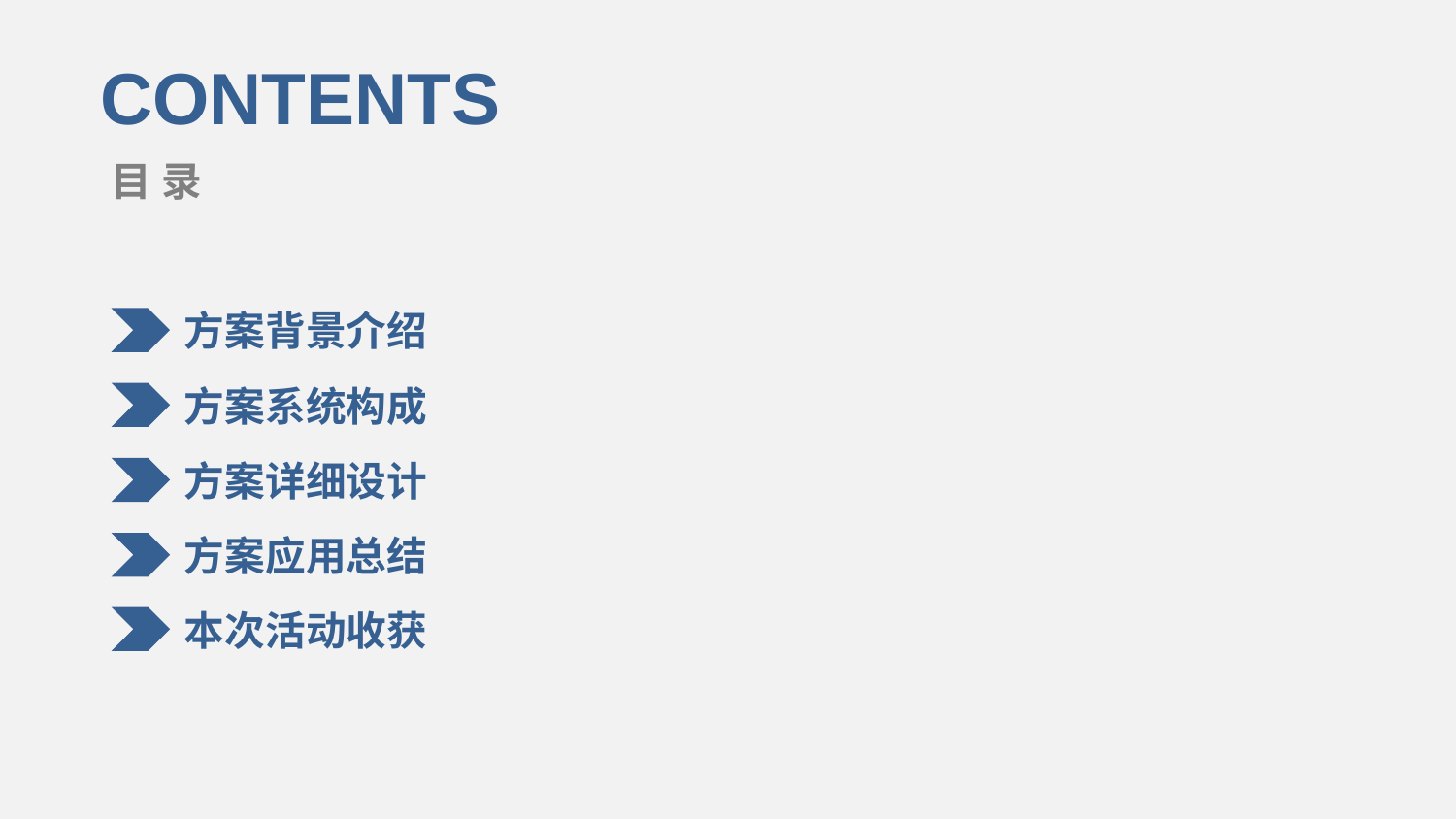

CONTENTS
目 录
方案背景介绍
方案系统构成
方案详细设计
方案应用总结

本次活动收获